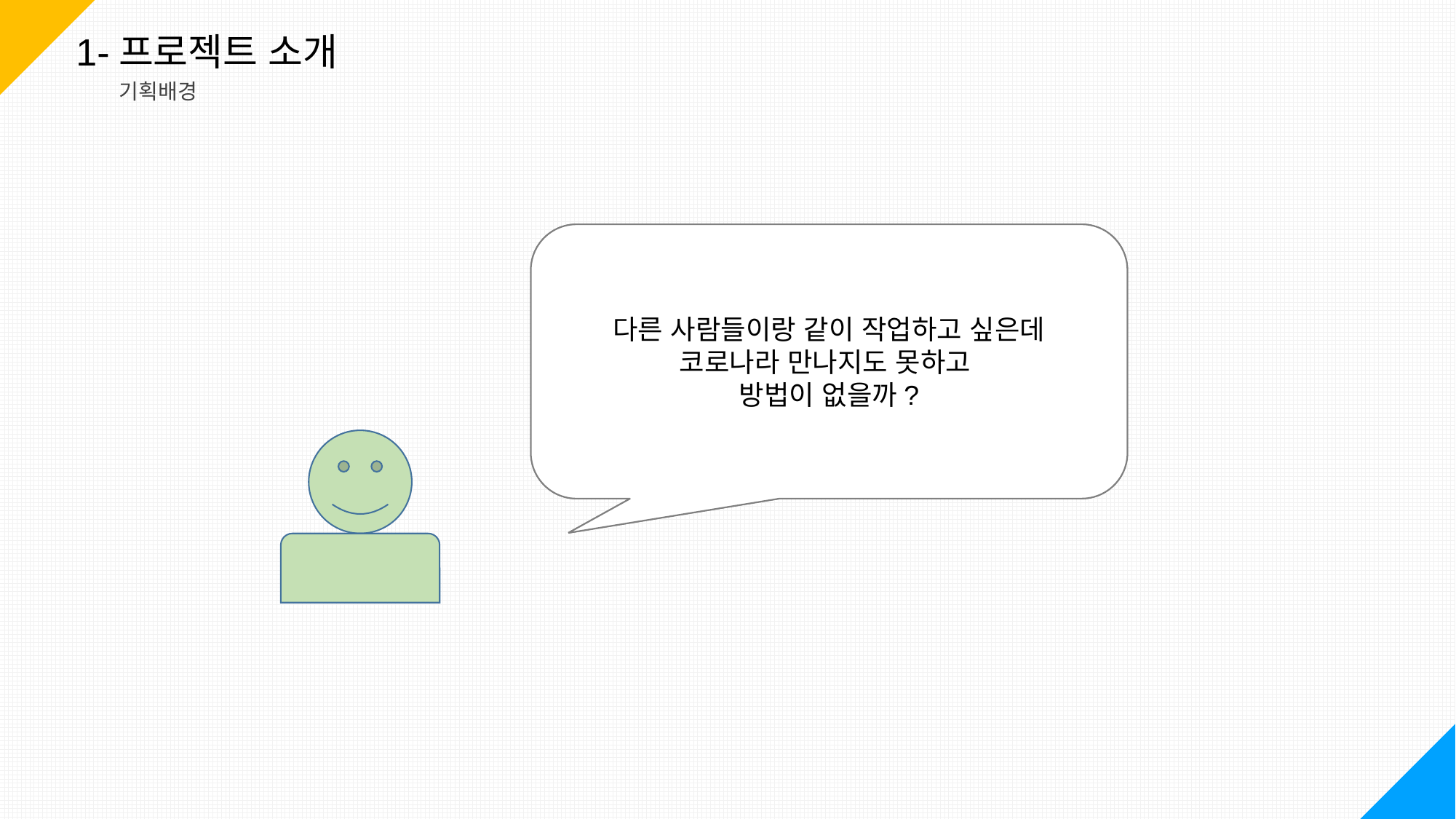

1-프로젝트 소개
기획배경
믹싱 프로그램까지는 필요 없고
간단하게 음악을 만들 수 있는 프로그램 없을까?
다른 사람들이랑 같이 작업하고 싶은데
코로나라 만나지도 못하고
방법이 없을까?